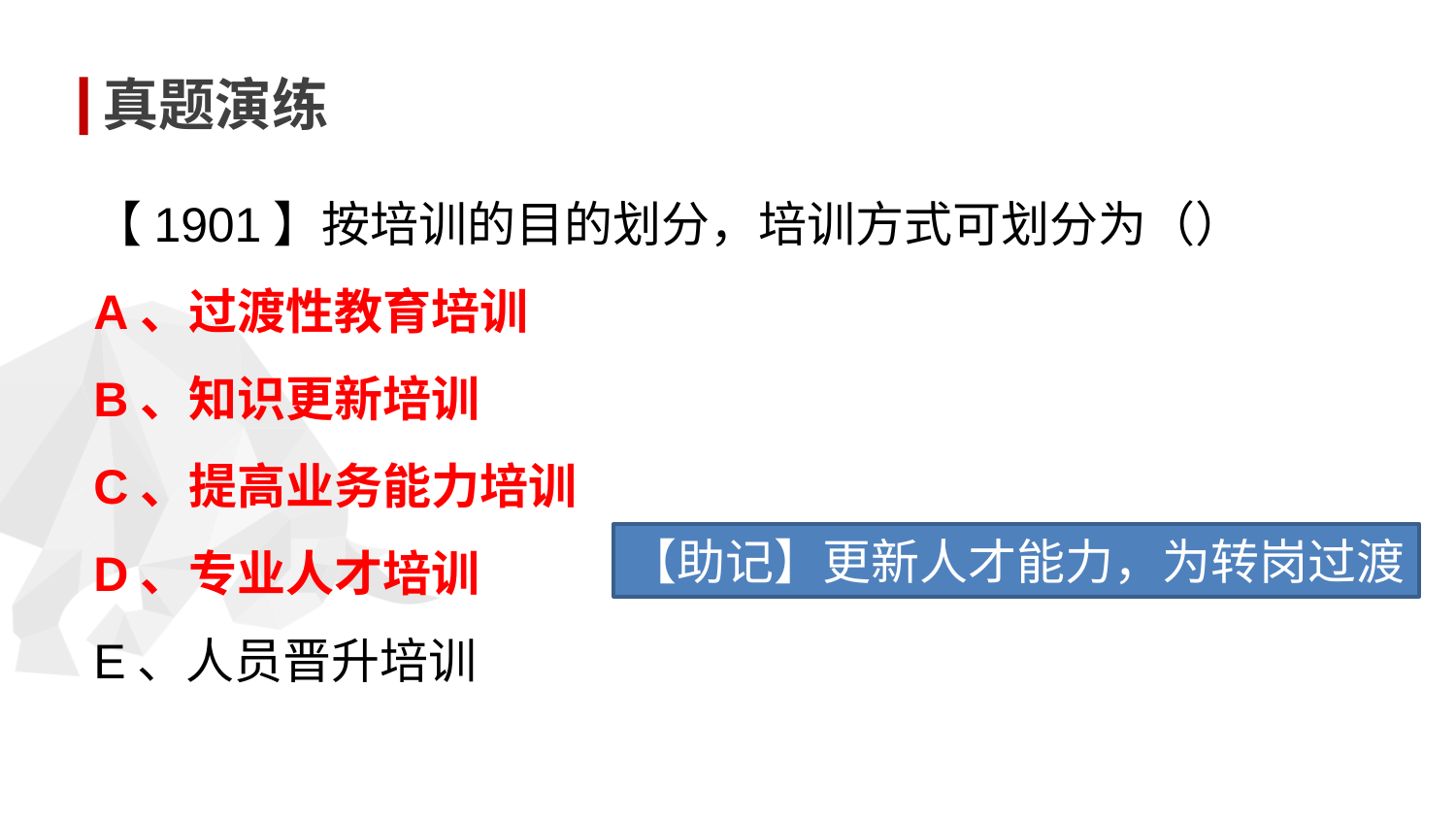

真题演练
【1901】按培训的目的划分，培训方式可划分为（）
A、过渡性教育培训
B、知识更新培训
C、提高业务能力培训
D、专业人才培训
E、人员晋升培训
【助记】更新人才能力，为转岗过渡